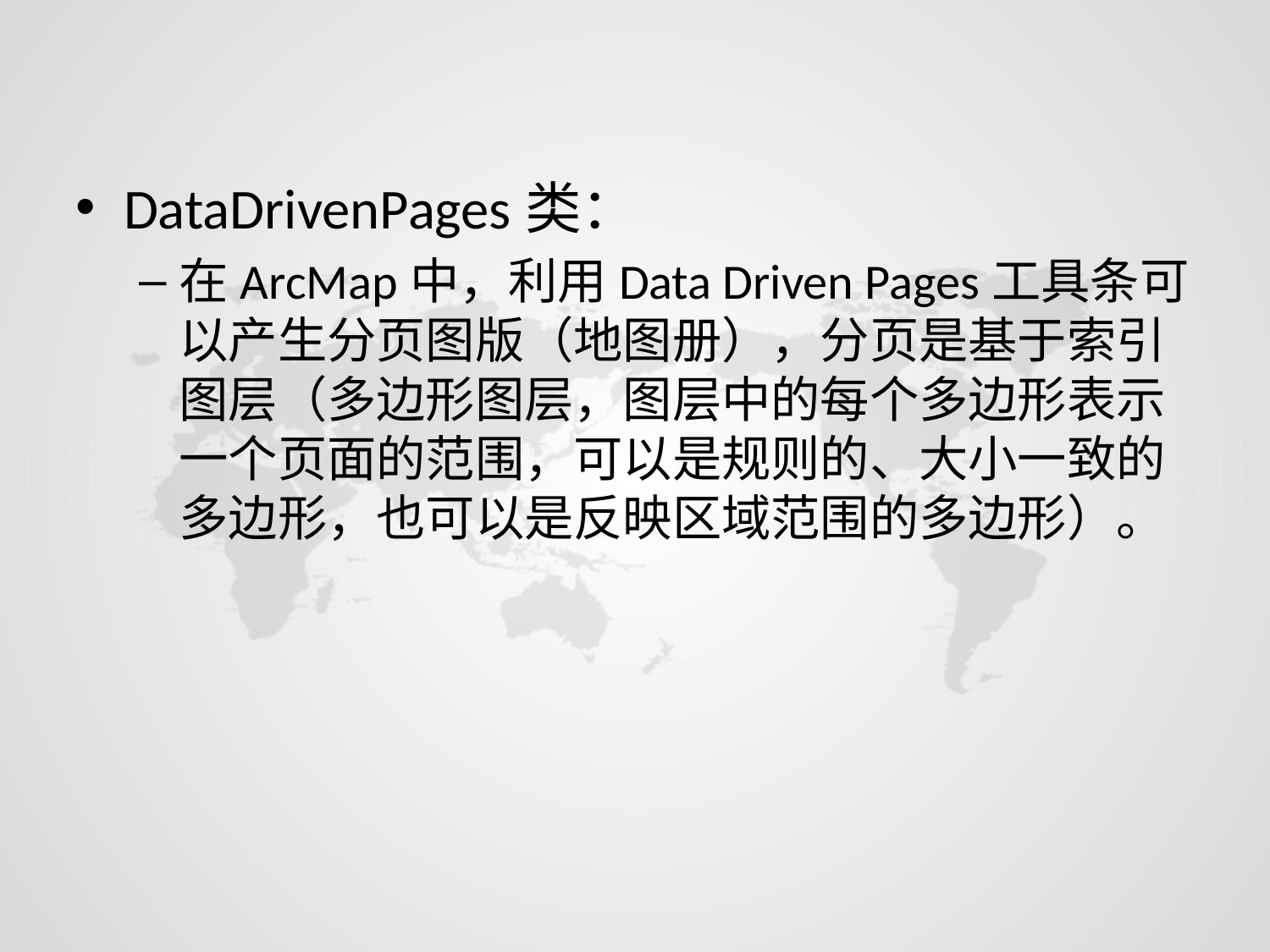

DataDrivenPages类：
在ArcMap中，利用Data Driven Pages工具条可以产生分页图版（地图册），分页是基于索引图层（多边形图层，图层中的每个多边形表示一个页面的范围，可以是规则的、大小一致的多边形，也可以是反映区域范围的多边形）。